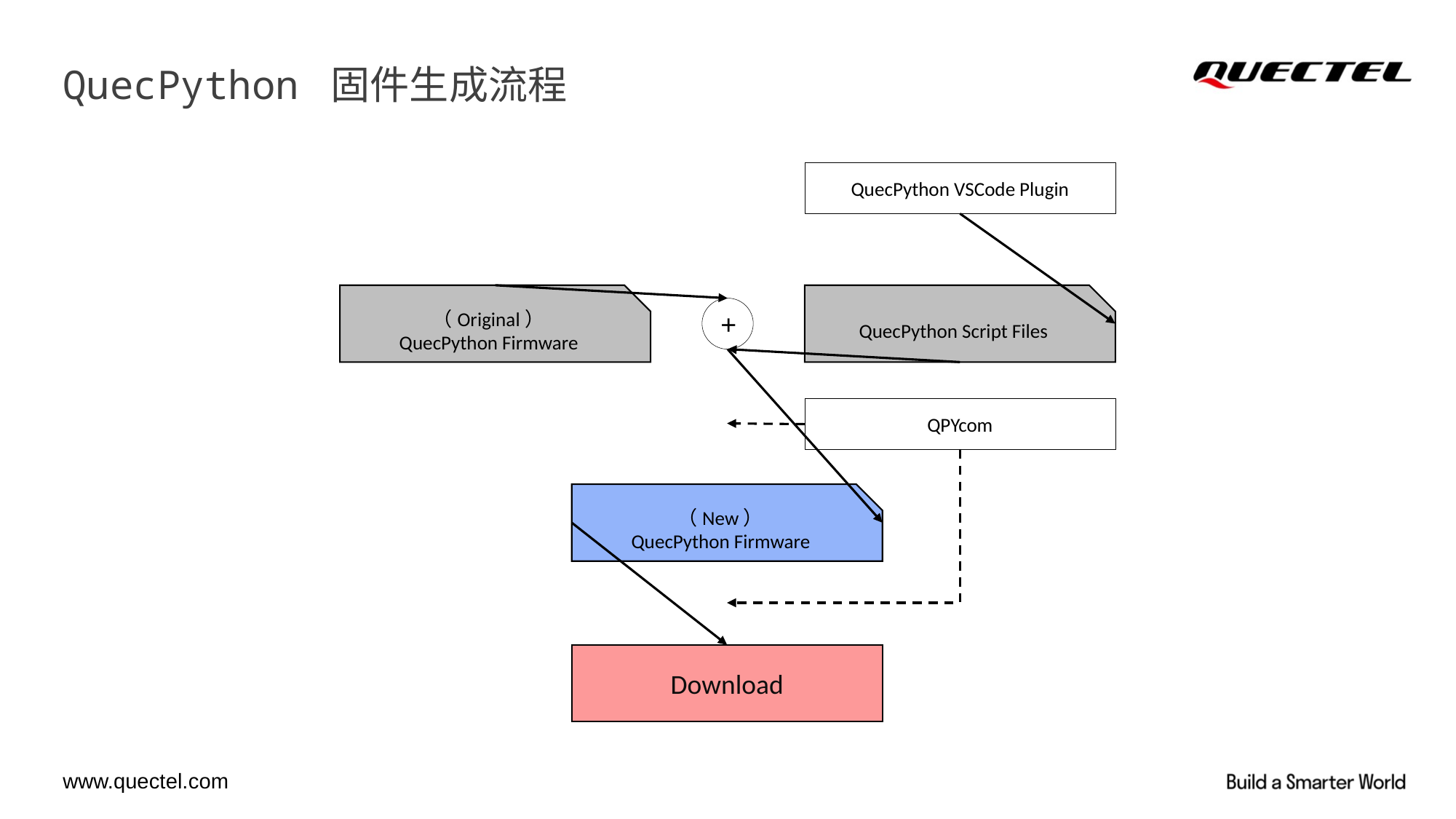

# QuecPython 固件生成流程
QuecPython VSCode Plugin
（Original）
QuecPython Firmware
QuecPython Script Files
 +
QPYcom
（New）
QuecPython Firmware
Download